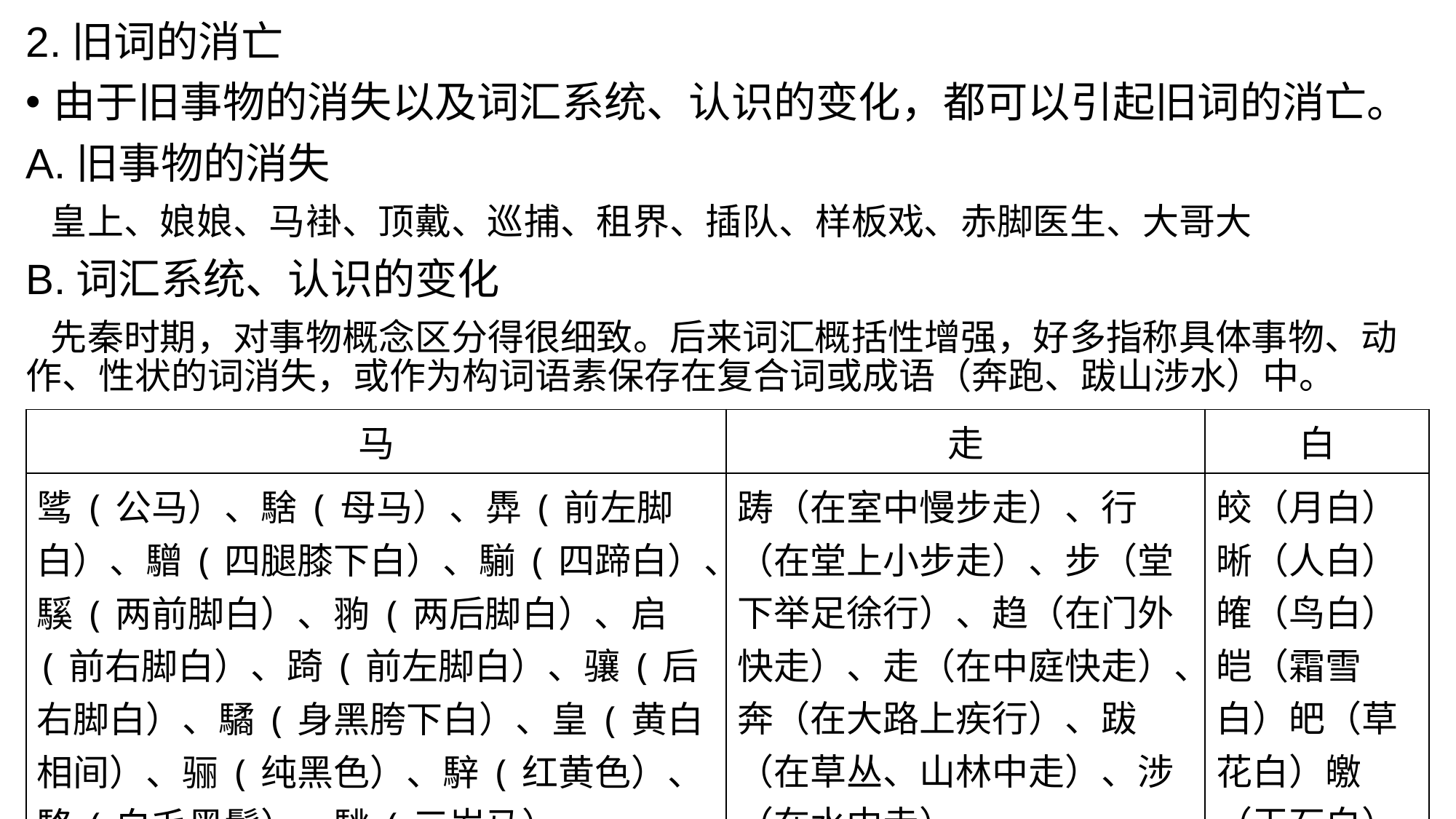

2.旧词的消亡
由于旧事物的消失以及词汇系统、认识的变化，都可以引起旧词的消亡。
A.旧事物的消失
  皇上、娘娘、马褂、顶戴、巡捕、租界、插队、样板戏、赤脚医生、大哥大
B.词汇系统、认识的变化
  先秦时期，对事物概念区分得很细致。后来词汇概括性增强，好多指称具体事物、动作、性状的词消失，或作为构词语素保存在复合词或成语（奔跑、跋山涉水）中。

| 马 | 走 | 白 |
| --- | --- | --- |
| 骘(公马）、騇(母马）、馵(前左脚白）、驓(四腿膝下白）、騚(四蹄白）、騱(两前脚白）、翑(两后脚白）、启(前右脚白）、踦(前左脚白）、骧(后右脚白）、驈(身黑胯下白）、皇(黄白相间）、骊(纯黑色）、騂(红黄色）、駱(白毛黑鬃）、駣(三岁马） | 踌（在室中慢步走）、行（在堂上小步走）、步（堂下举足徐行）、趋（在门外快走）、走（在中庭快走）、奔（在大路上疾行）、跋（在草丛、山林中走）、涉（在水中走） | 皎（月白）晰（人白）㿥（鸟白）皑（霜雪白）皅（草花白）皦（玉石白） |